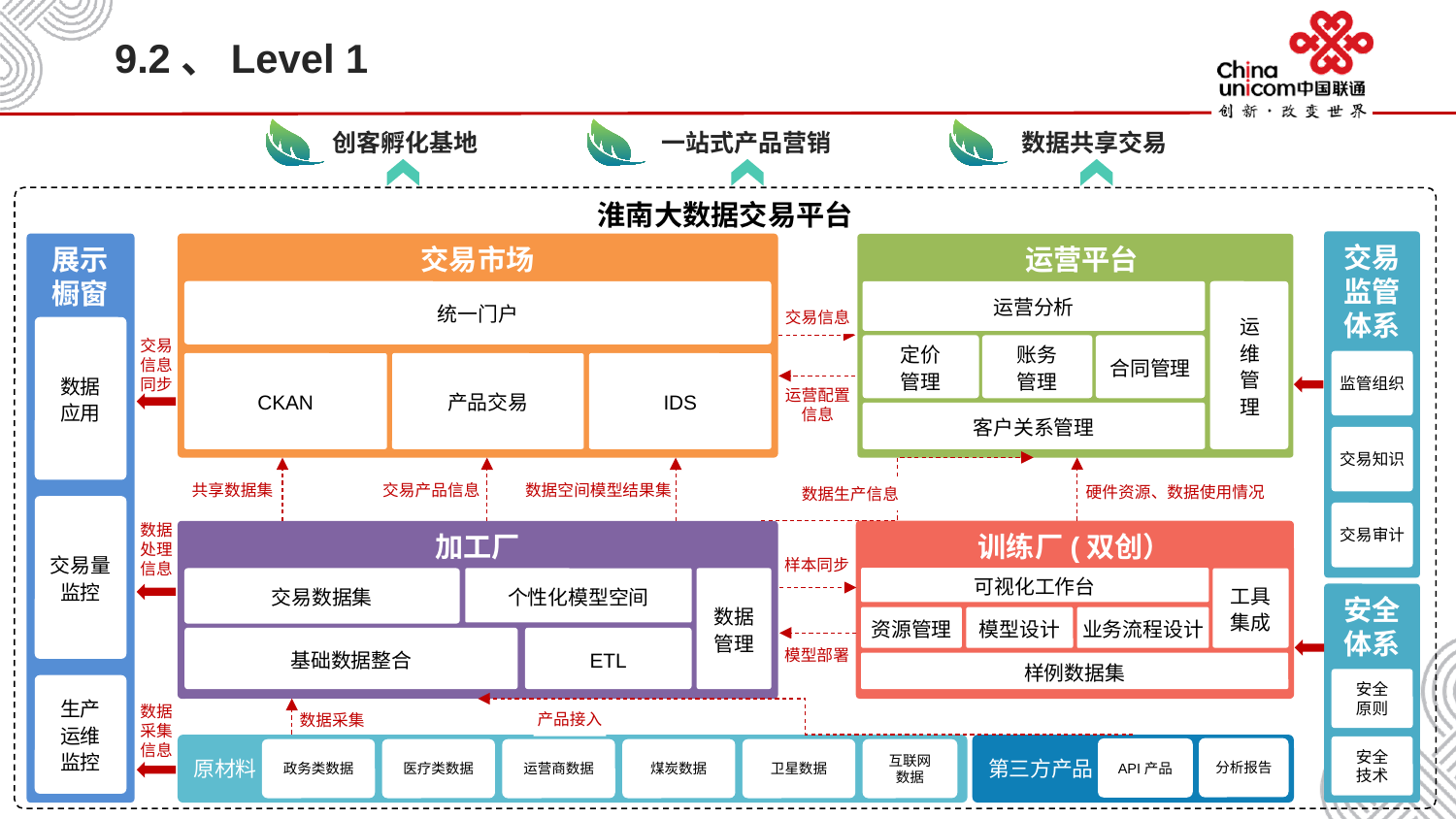

# 9.2、Level 1

创客孵化基地
一站式产品营销
数据共享交易

淮南大数据交易平台
交易监管
体系
展示
橱窗
交易市场
 运营平台
运营分析
运维管理
定价
管理
账务
管理
合同管理
客户关系管理
统一门户
交易信息
数据
应用
交易信息同步
监管组织
CKAN
产品交易
IDS

运营配置
信息

交易知识
共享数据集
交易产品信息
数据空间模型结果集
数据生产信息
硬件资源、数据使用情况
交易量
监控
交易审计
数据处理信息
训练厂(双创）
加工厂
样本同步
可视化工作台
工具
集成
资源管理
业务流程设计
模型设计
样例数据集
交易数据集
个性化模型空间
数据
管理
基础数据整合
ETL
安全体系

模型部署
安全
原则
生产
运维
监控
数据采集信息
产品接入
数据采集
原材料
第三方产品
安全
技术
分析报告
API产品
政务类数据
医疗类数据
运营商数据
煤炭数据
卫星数据
互联网
数据